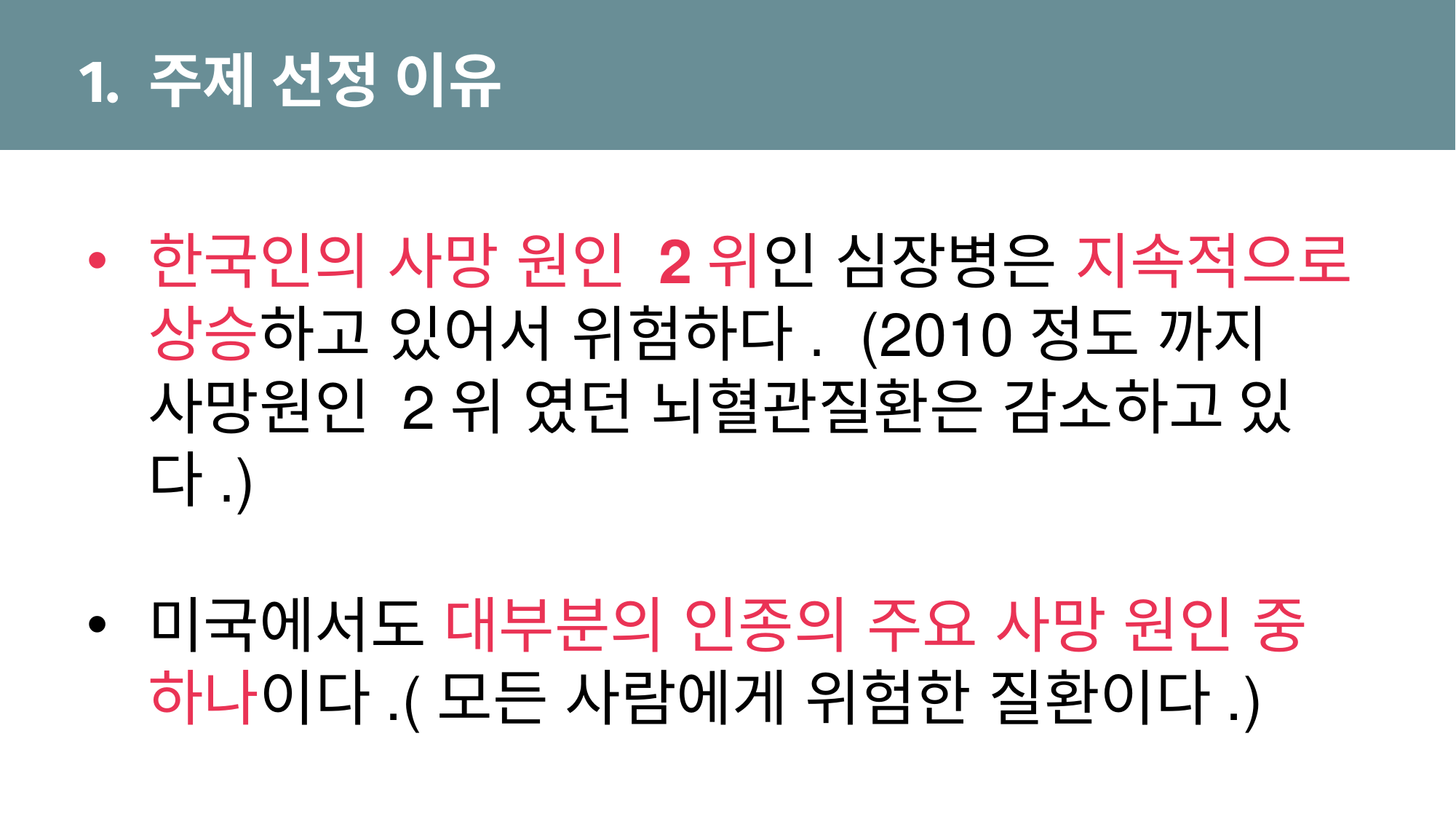

# 1. 주제 선정 이유
한국인의 사망 원인 2위인 심장병은 지속적으로 상승하고 있어서 위험하다.  (2010정도 까지 사망원인 2위 였던 뇌혈관질환은 감소하고 있다.)

미국에서도 대부분의 인종의 주요 사망 원인 중 하나이다.(모든 사람에게 위험한 질환이다.)